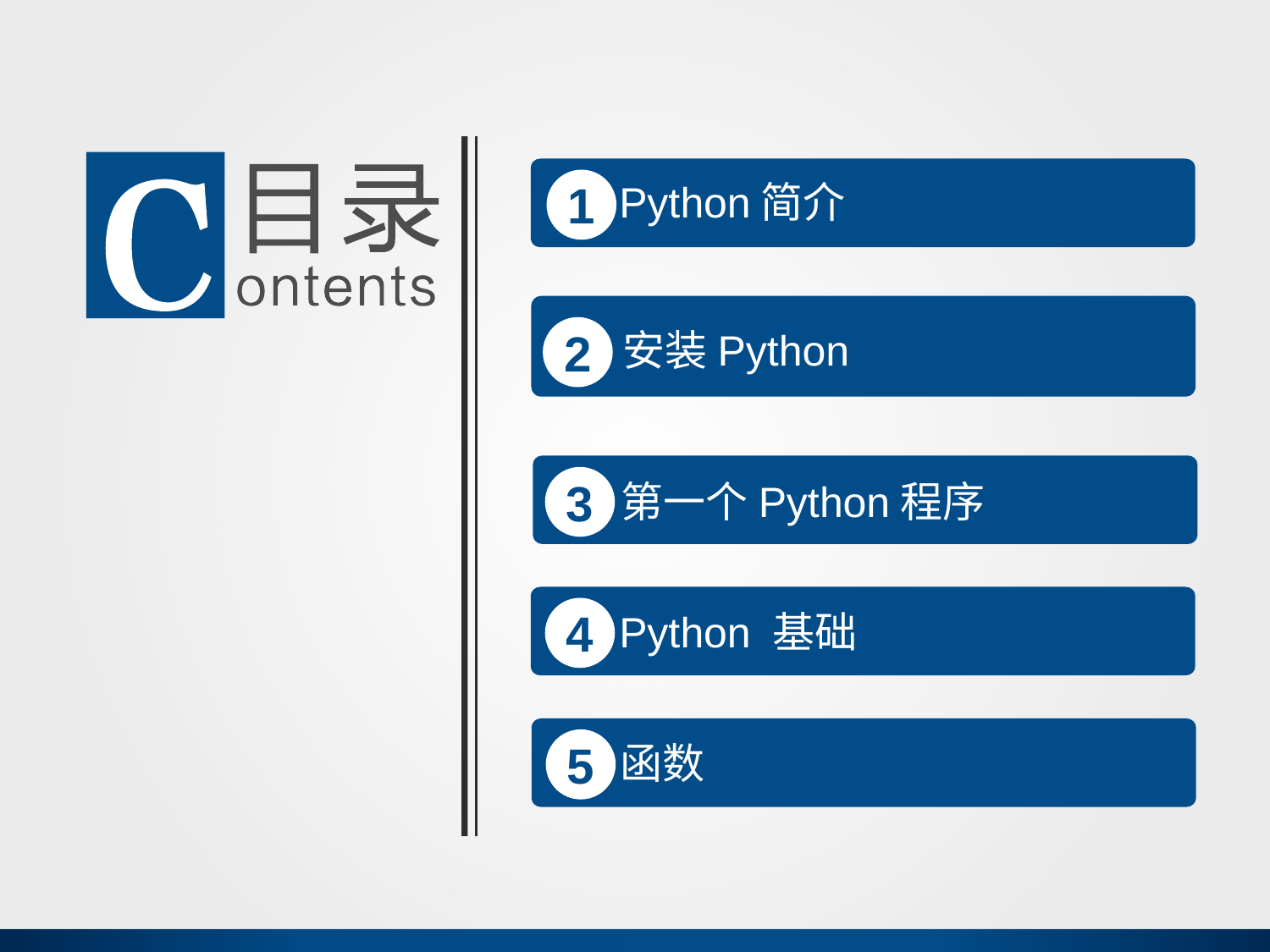

1

Python简介

2

安装Python

3

第一个Python程序

4

Python 基础

5

函数